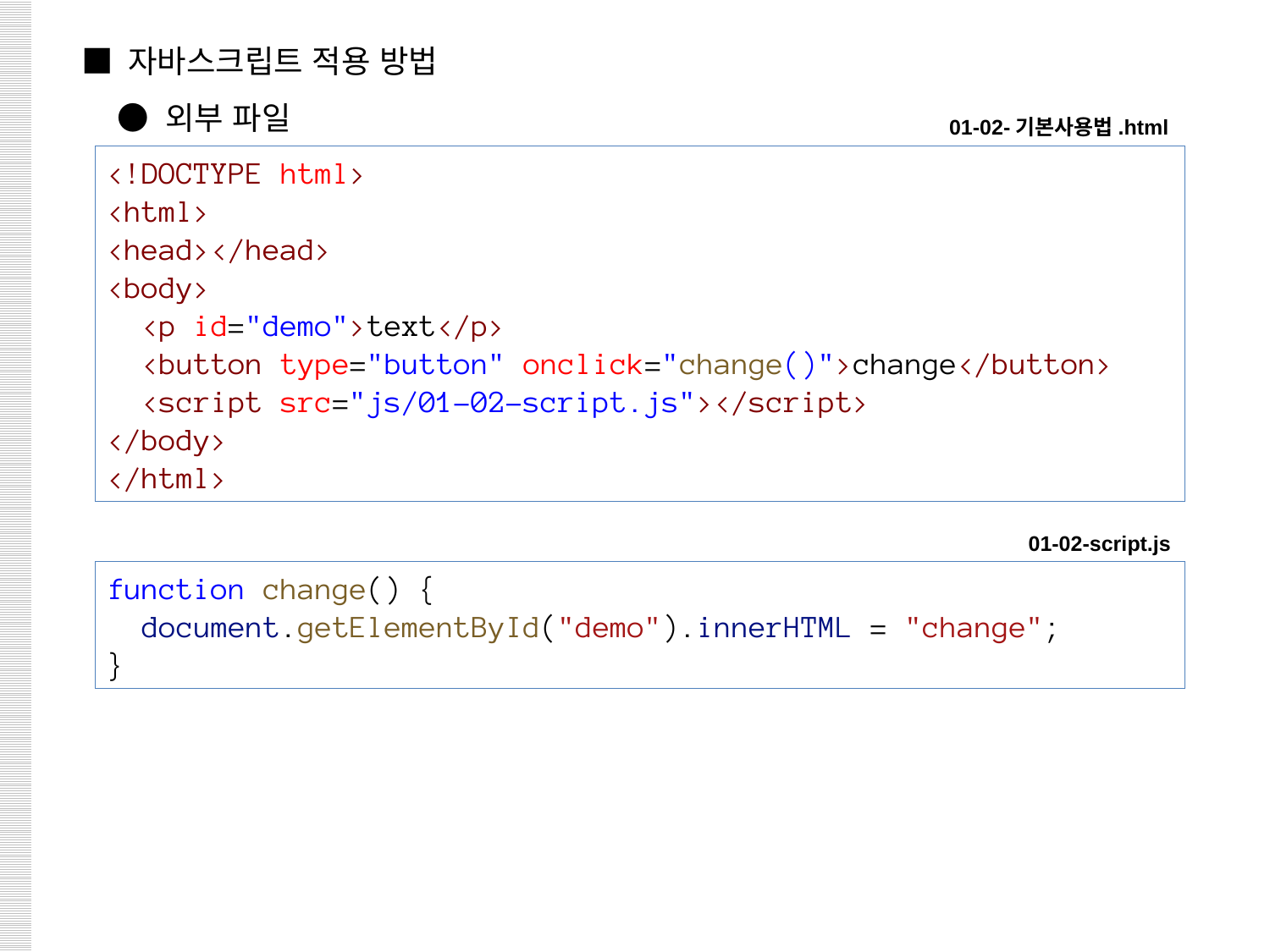

■ 자바스크립트 적용 방법
    ● 외부 파일
01-02-기본사용법.html
<!DOCTYPE html>
<html>
<head></head>
<body>
  <p id="demo">text</p>
  <button type="button" onclick="change()">change</button>
  <script src="js/01-02-script.js"></script>
</body>
</html>
01-02-script.js
function change() {
  document.getElementById("demo").innerHTML = "change";
}